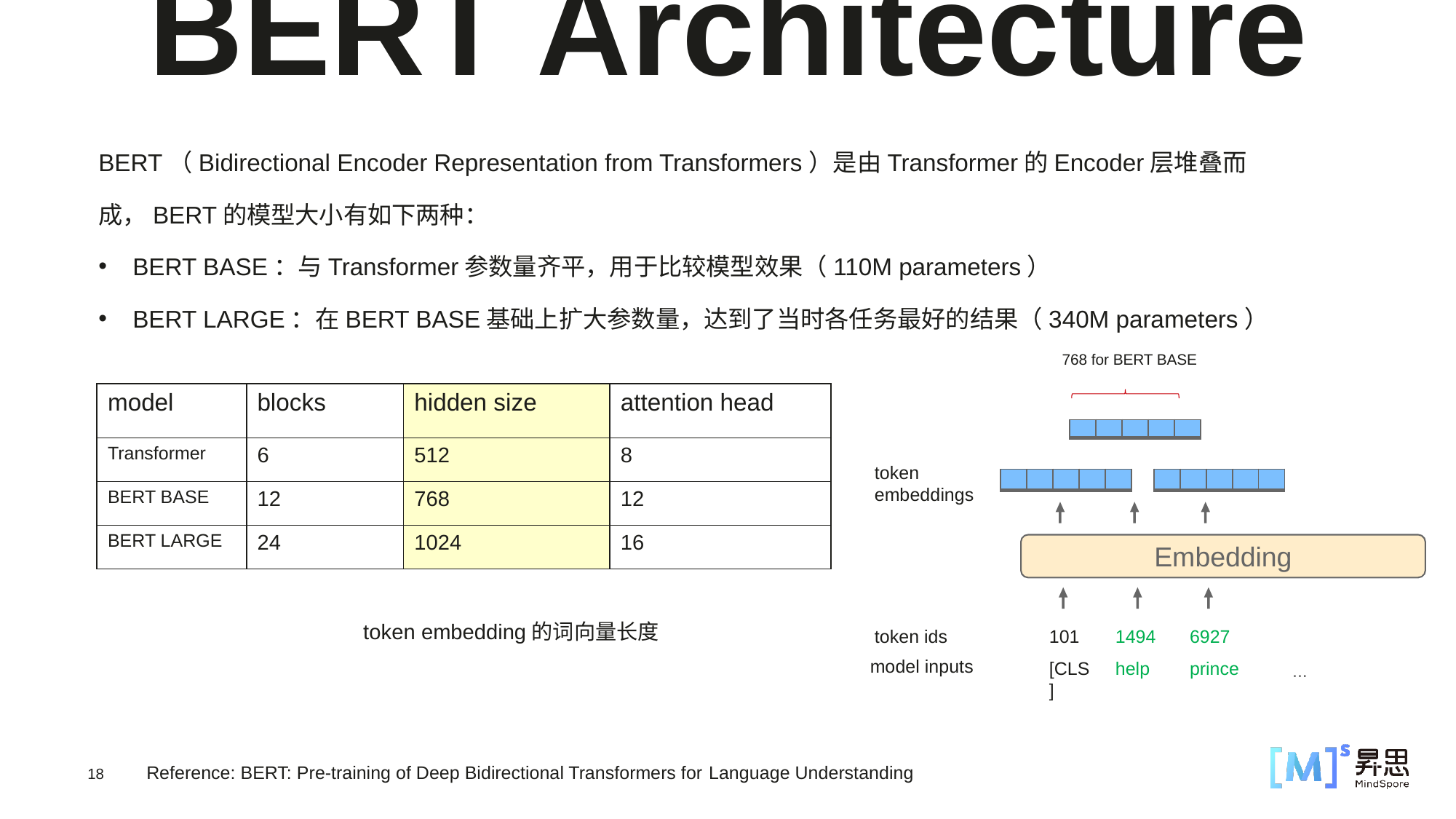

BERT Architecture
BERT（Bidirectional Encoder Representation from Transformers）是由Transformer的Encoder层堆叠而成，BERT的模型大小有如下两种：
BERT BASE：与Transformer参数量齐平，用于比较模型效果（110M parameters）
BERT LARGE：在BERT BASE基础上扩大参数量，达到了当时各任务最好的结果（340M parameters）

768 for BERT BASE
| model | blocks | hidden size | attention head |
| --- | --- | --- | --- |
| Transformer | 6 | 512 | 8 |
| BERT BASE | 12 | 768 | 12 |
| BERT LARGE | 24 | 1024 | 16 |
|  |  |  |  |  |
| --- | --- | --- | --- | --- |
token embeddings
|  |  |  |  |  |
| --- | --- | --- | --- | --- |
|  |  |  |  |  |
| --- | --- | --- | --- | --- |

Embedding
token embedding的词向量长度

token ids
101
1494
6927
model inputs
[CLS]
help
prince
...
Reference: BERT: Pre-training of Deep Bidirectional Transformers for Language Understanding